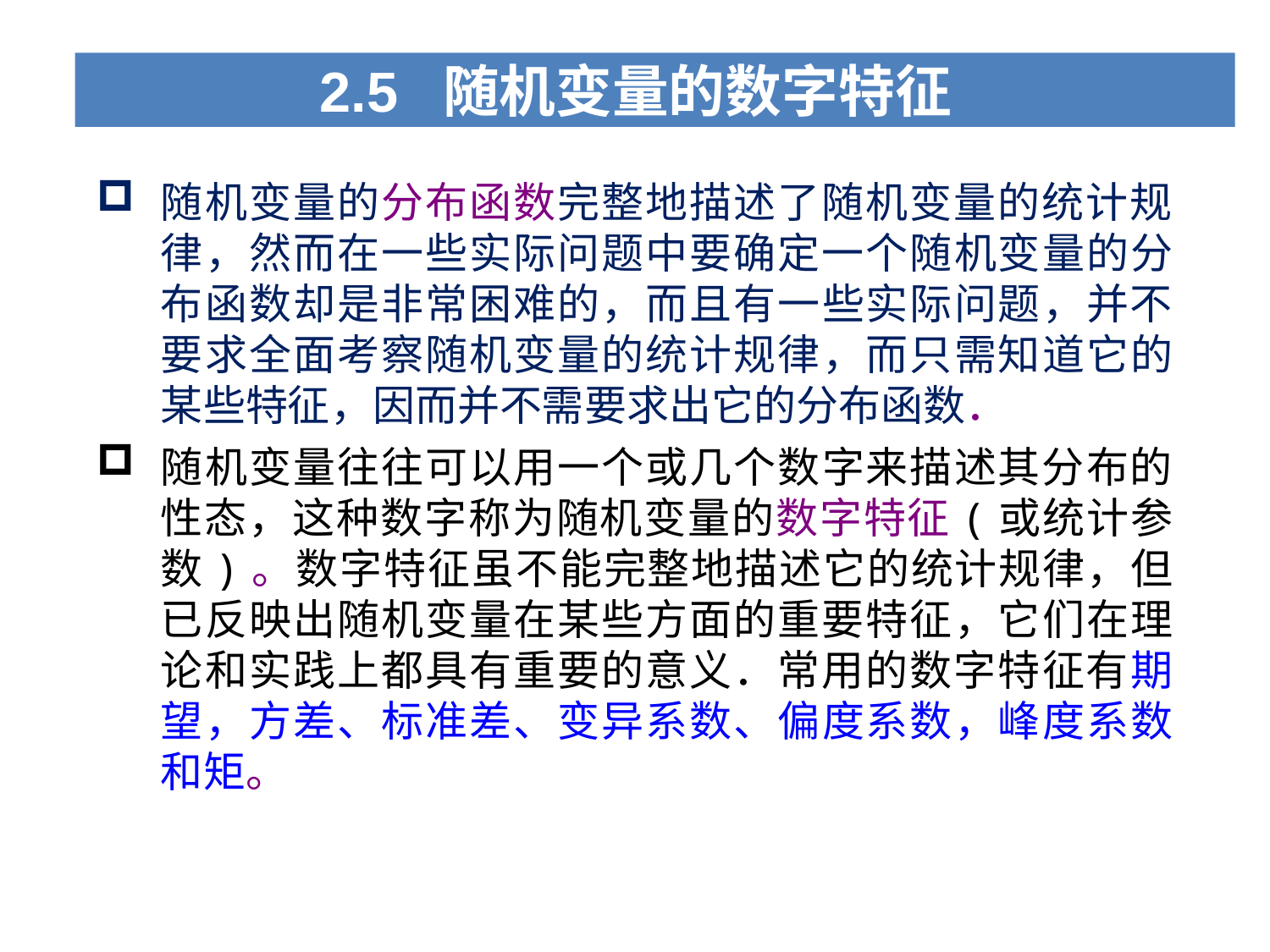

2.5  随机变量的数字特征
随机变量的分布函数完整地描述了随机变量的统计规律，然而在一些实际问题中要确定一个随机变量的分布函数却是非常困难的，而且有一些实际问题，并不要求全面考察随机变量的统计规律，而只需知道它的某些特征，因而并不需要求出它的分布函数．
随机变量往往可以用一个或几个数字来描述其分布的性态，这种数字称为随机变量的数字特征(或统计参数)。数字特征虽不能完整地描述它的统计规律，但已反映出随机变量在某些方面的重要特征，它们在理论和实践上都具有重要的意义．常用的数字特征有期望，方差、标准差、变异系数、偏度系数，峰度系数和矩。